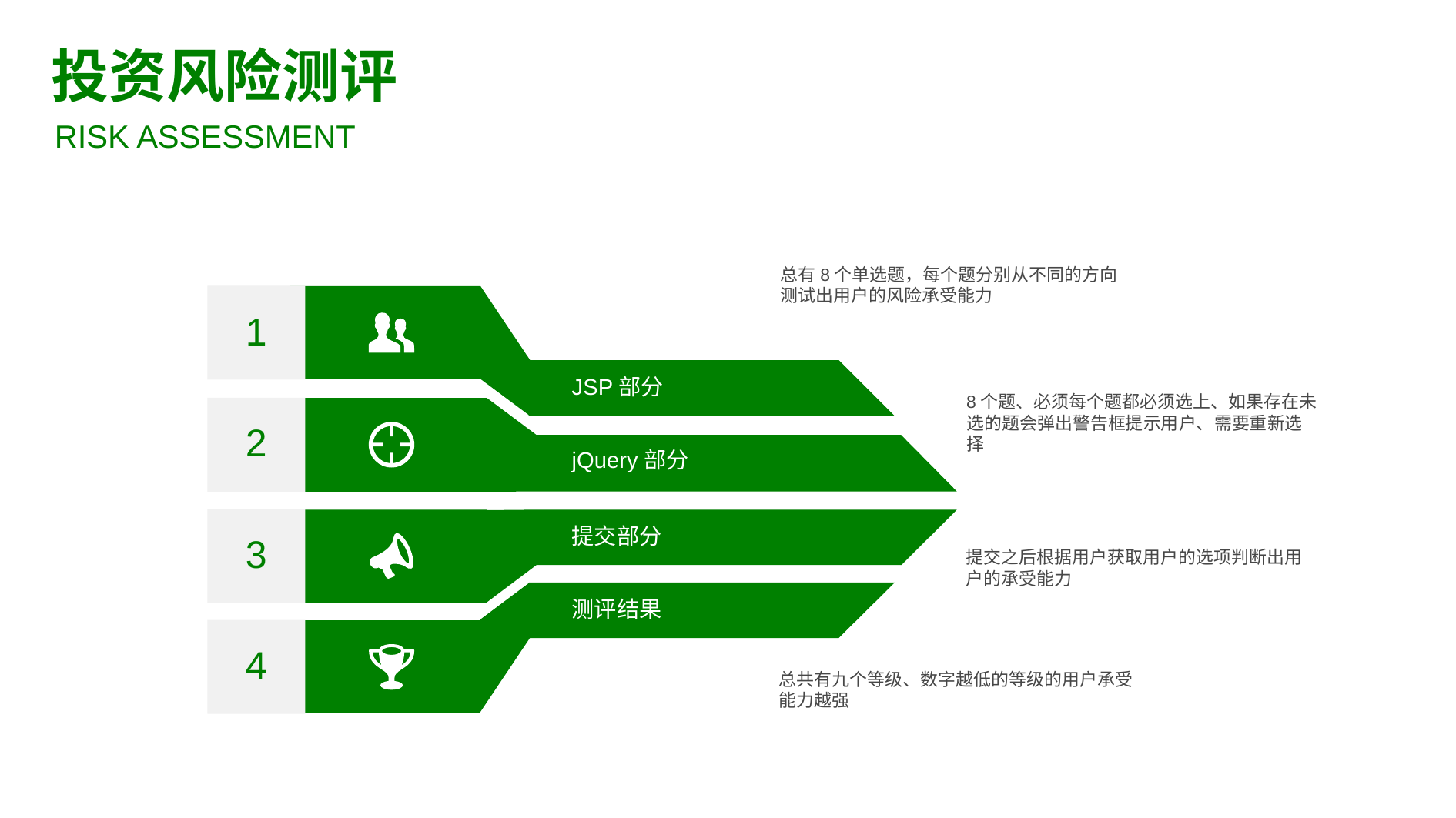

投资风险测评
RISK ASSESSMENT
总有8个单选题，每个题分别从不同的方向测试出用户的风险承受能力
添加题

1

JSP部分
8个题、必须每个题都必须选上、如果存在未选的题会弹出警告框提示用户、需要重新选择
2

jQuery部分

3
提交部分

提交之后根据用户获取用户的选项判断出用户的承受能力

测评结果
4

总共有九个等级、数字越低的等级的用户承受能力越强